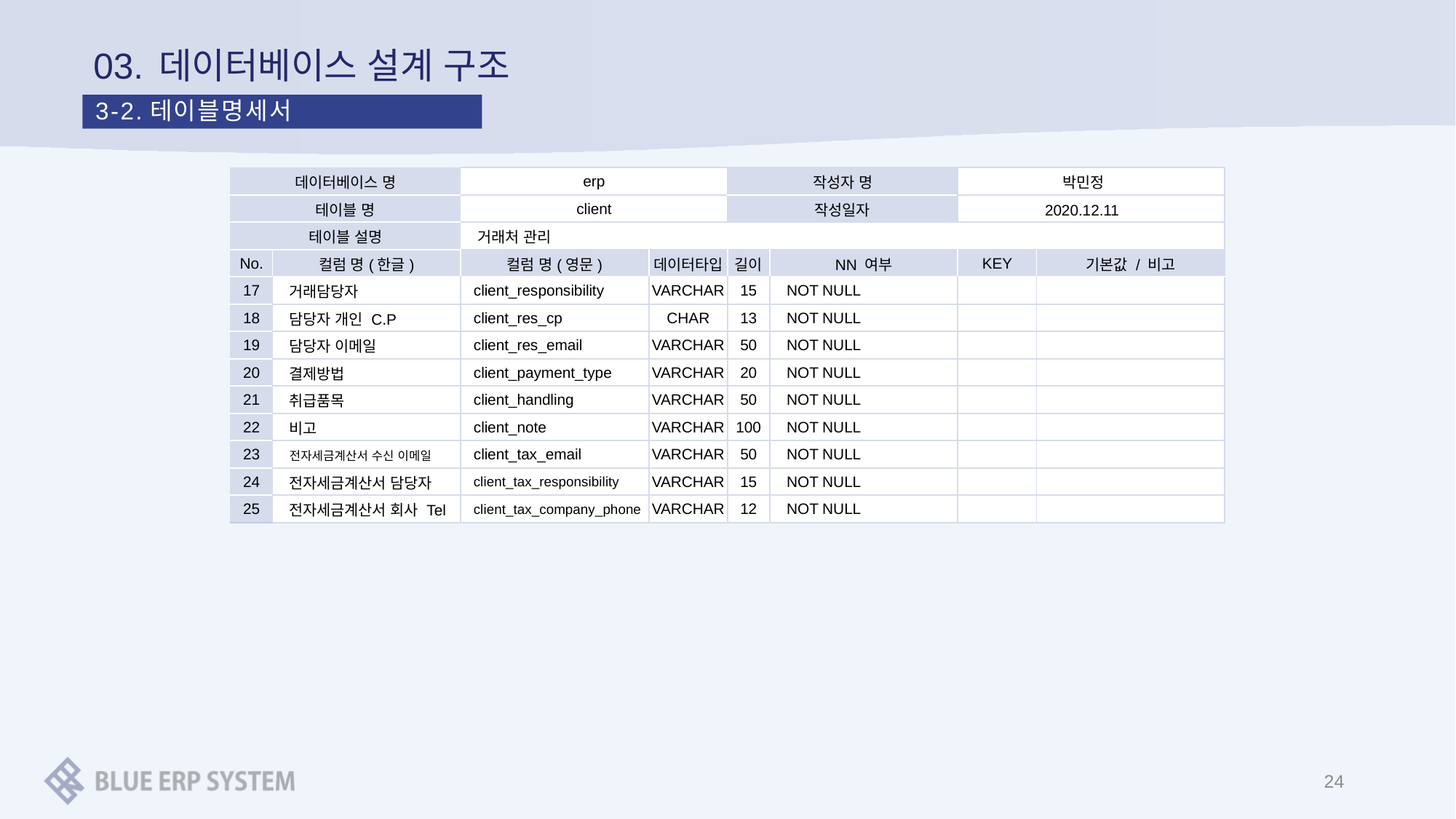

# 03. 데이터베이스 설계 구조
3-2.테이블명세서
| 데이터베이스 명 |  | erp |  | 작성자 명 |  | 박민정 |  |
| --- | --- | --- | --- | --- | --- | --- | --- |
| 테이블 명 |  | client |  | 작성일자 |  | 2020.12.11 |  |
| 테이블 설명 |  | 거래처 관리 |  |  |  |  |  |
| No. | 컬럼 명(한글) | 컬럼 명(영문) | 데이터타입 | 길이 | NN 여부 | KEY | 기본값 / 비고 |
| 17 | 거래담당자 | client\_responsibility | VARCHAR | 15 | NOT NULL |  |  |
| 18 | 담당자 개인 C.P | client\_res\_cp | CHAR | 13 | NOT NULL |  |  |
| 19 | 담당자 이메일 | client\_res\_email | VARCHAR | 50 | NOT NULL |  |  |
| 20 | 결제방법 | client\_payment\_type | VARCHAR | 20 | NOT NULL |  |  |
| 21 | 취급품목 | client\_handling | VARCHAR | 50 | NOT NULL |  |  |
| 22 | 비고 | client\_note | VARCHAR | 100 | NOT NULL |  |  |
| 23 | 전자세금계산서 수신 이메일 | client\_tax\_email | VARCHAR | 50 | NOT NULL |  |  |
| 24 | 전자세금계산서 담당자 | client\_tax\_responsibility | VARCHAR | 15 | NOT NULL |  |  |
| 25 | 전자세금계산서 회사 Tel | client\_tax\_company\_phone | VARCHAR | 12 | NOT NULL |  |  |
24